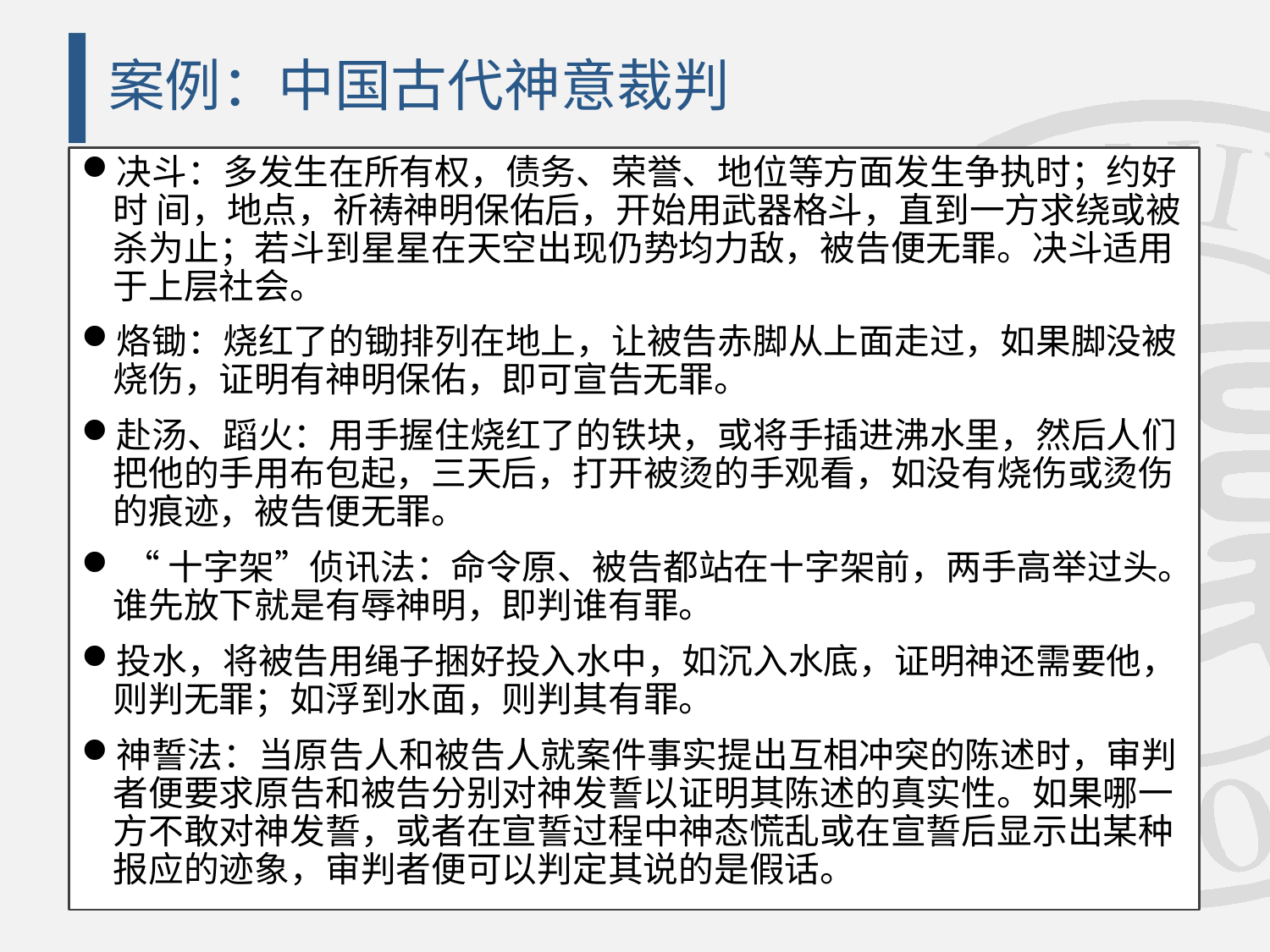

# 案例：中国古代神意裁判
决斗：多发生在所有权，债务、荣誉、地位等方面发生争执时；约好时 间，地点，祈祷神明保佑后，开始用武器格斗，直到一方求绕或被杀为止；若斗到星星在天空出现仍势均力敌，被告便无罪。决斗适用于上层社会。
烙锄：烧红了的锄排列在地上，让被告赤脚从上面走过，如果脚没被烧伤，证明有神明保佑，即可宣告无罪。
赴汤、蹈火：用手握住烧红了的铁块，或将手插进沸水里，然后人们把他的手用布包起，三天后，打开被烫的手观看，如没有烧伤或烫伤的痕迹，被告便无罪。
 “十字架”侦讯法：命令原、被告都站在十字架前，两手高举过头。谁先放下就是有辱神明，即判谁有罪。
投水，将被告用绳子捆好投入水中，如沉入水底，证明神还需要他，则判无罪；如浮到水面，则判其有罪。
神誓法：当原告人和被告人就案件事实提出互相冲突的陈述时，审判者便要求原告和被告分别对神发誓以证明其陈述的真实性。如果哪一方不敢对神发誓，或者在宣誓过程中神态慌乱或在宣誓后显示出某种报应的迹象，审判者便可以判定其说的是假话。